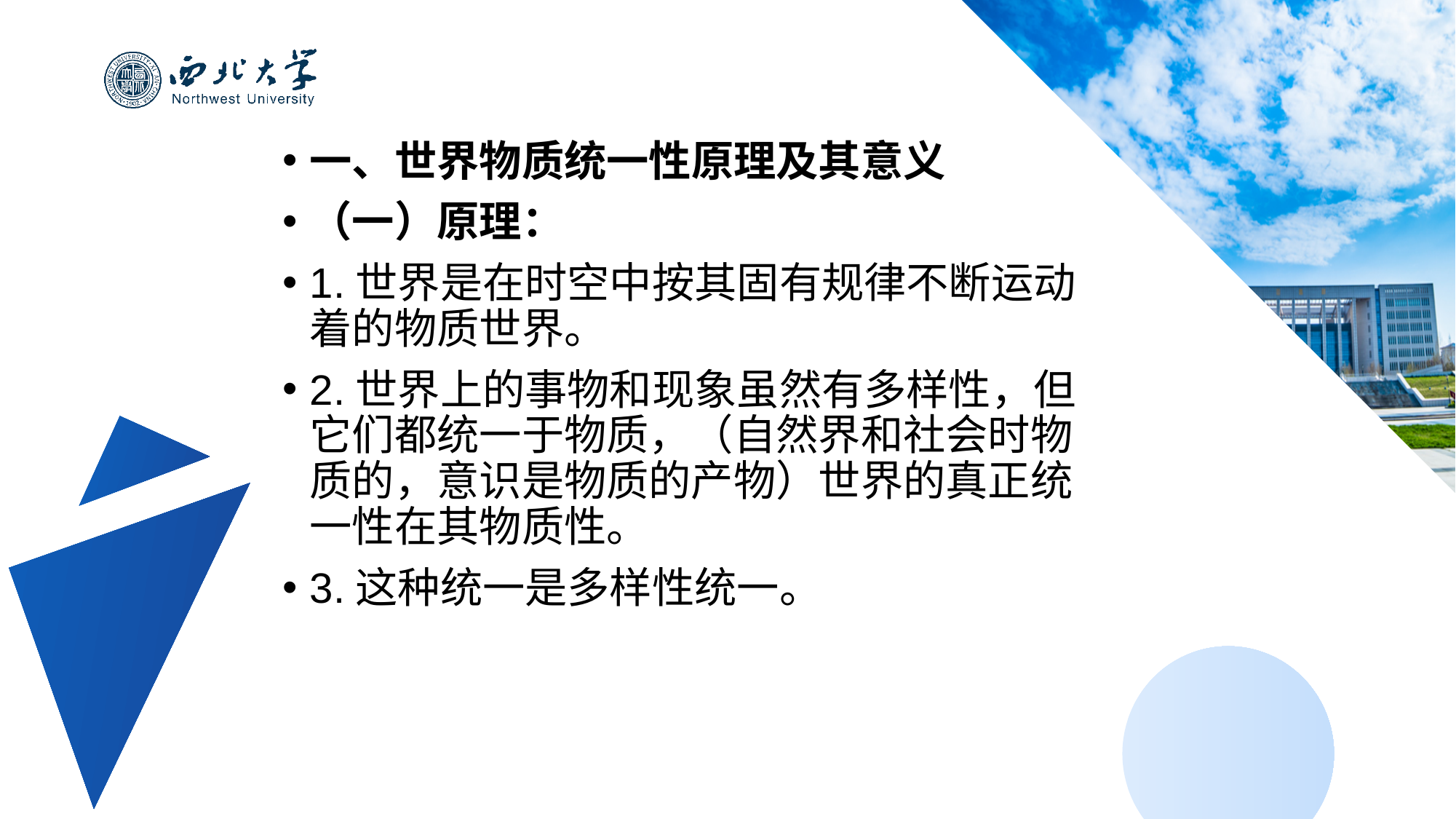

一、世界物质统一性原理及其意义
（一）原理：
1.世界是在时空中按其固有规律不断运动着的物质世界。
2.世界上的事物和现象虽然有多样性，但它们都统一于物质，（自然界和社会时物质的，意识是物质的产物）世界的真正统一性在其物质性。
3.这种统一是多样性统一。